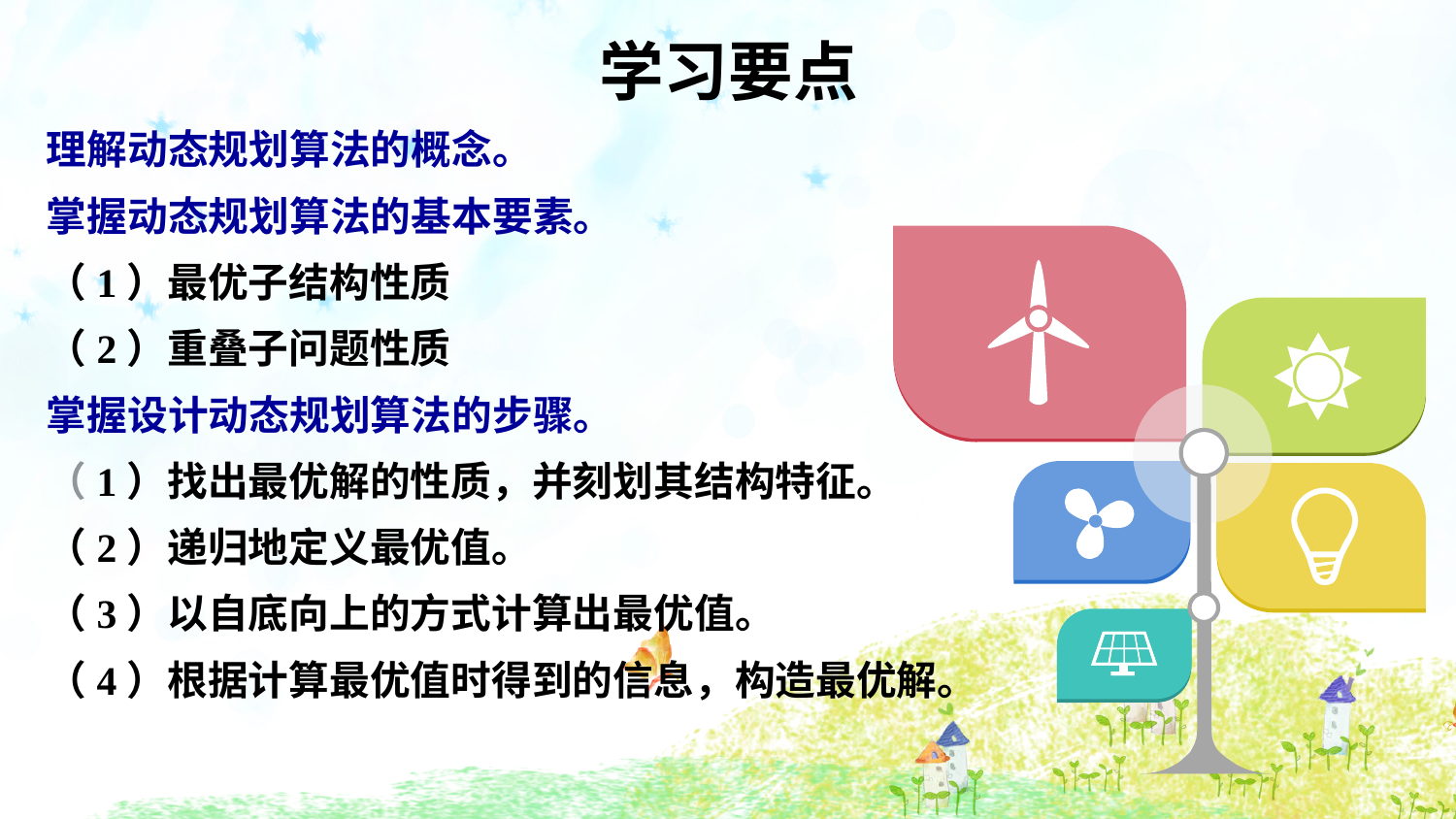

学习要点
理解动态规划算法的概念。
掌握动态规划算法的基本要素。
（1）最优子结构性质
（2）重叠子问题性质
掌握设计动态规划算法的步骤。
（1）找出最优解的性质，并刻划其结构特征。
（2）递归地定义最优值。
（3）以自底向上的方式计算出最优值。
（4）根据计算最优值时得到的信息，构造最优解。